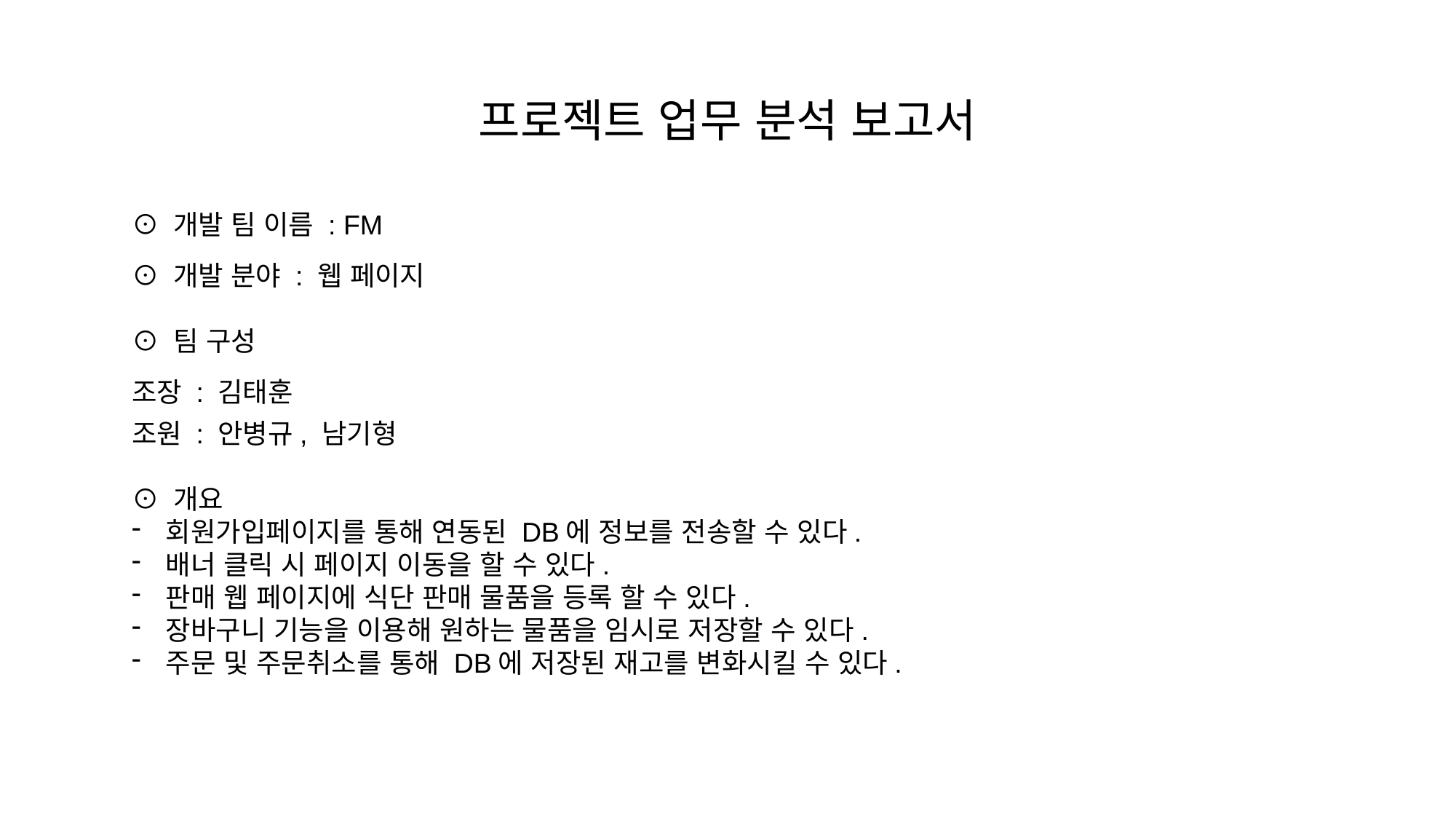

# 프로젝트 업무 분석 보고서
⊙ 개발 팀 이름 : FM

⊙ 개발 분야 : 웹 페이지

⊙ 팀 구성

조장 : 김태훈

조원 : 안병규, 남기형

⊙ 개요
회원가입페이지를 통해 연동된 DB에 정보를 전송할 수 있다.
배너 클릭 시 페이지 이동을 할 수 있다.
판매 웹 페이지에 식단 판매 물품을 등록 할 수 있다.
장바구니 기능을 이용해 원하는 물품을 임시로 저장할 수 있다.
주문 및 주문취소를 통해 DB에 저장된 재고를 변화시킬 수 있다.